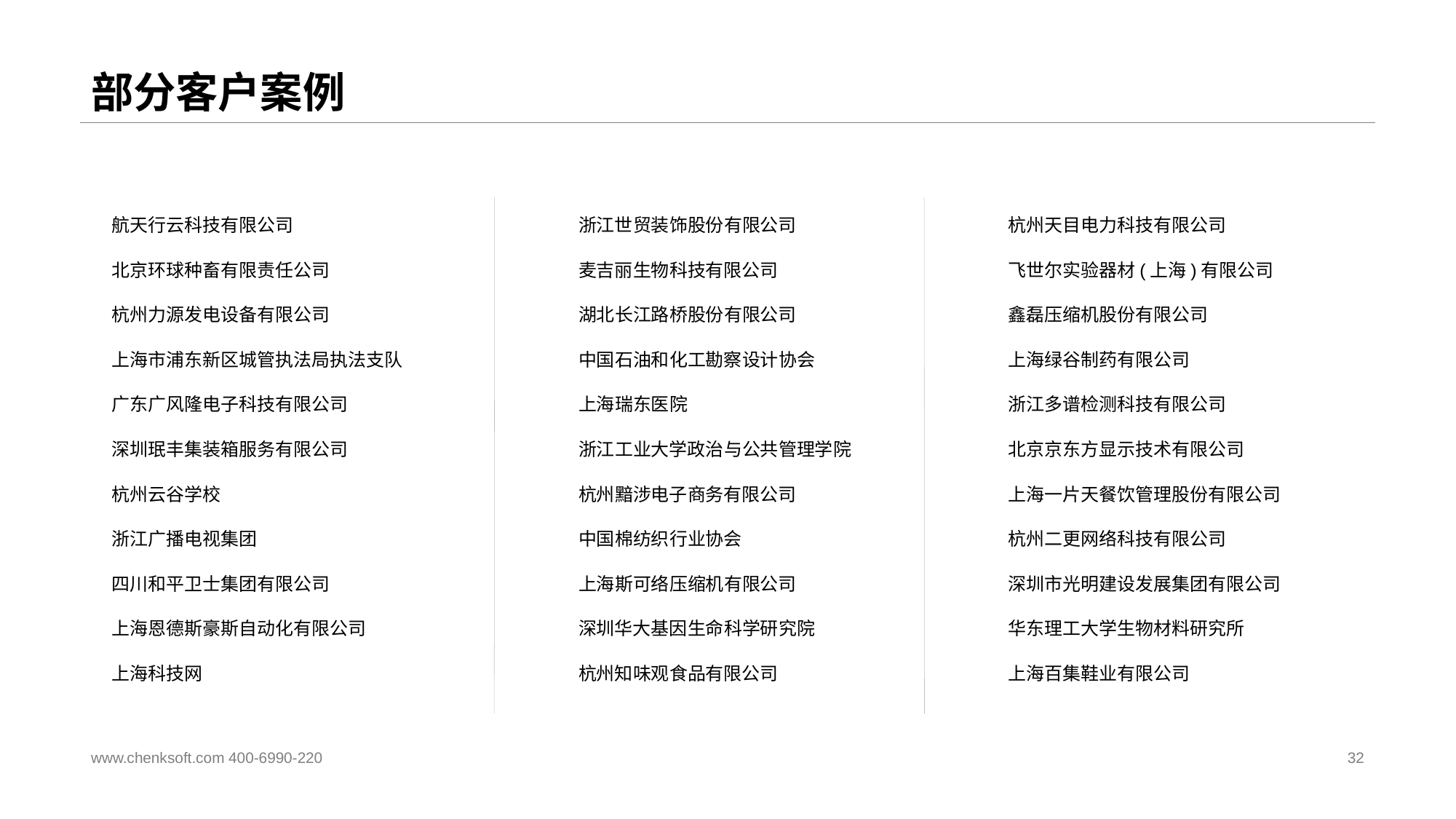

# 部分客户案例
航天行云科技有限公司
北京环球种畜有限责任公司
杭州力源发电设备有限公司
上海市浦东新区城管执法局执法支队
广东广风隆电子科技有限公司
深圳珉丰集装箱服务有限公司
杭州云谷学校
浙江广播电视集团
四川和平卫士集团有限公司
上海恩德斯豪斯自动化有限公司
上海科技网
浙江世贸装饰股份有限公司
麦吉丽生物科技有限公司
湖北长江路桥股份有限公司
中国石油和化工勘察设计协会
上海瑞东医院
浙江工业大学政治与公共管理学院
杭州黯涉电子商务有限公司
中国棉纺织行业协会
上海斯可络压缩机有限公司
深圳华大基因生命科学研究院
杭州知味观食品有限公司
杭州天目电力科技有限公司
飞世尔实验器材(上海)有限公司
鑫磊压缩机股份有限公司
上海绿谷制药有限公司
浙江多谱检测科技有限公司
北京京东方显示技术有限公司
上海一片天餐饮管理股份有限公司
杭州二更网络科技有限公司
深圳市光明建设发展集团有限公司
华东理工大学生物材料研究所
上海百集鞋业有限公司
www.chenksoft.com 400-6990-220
32